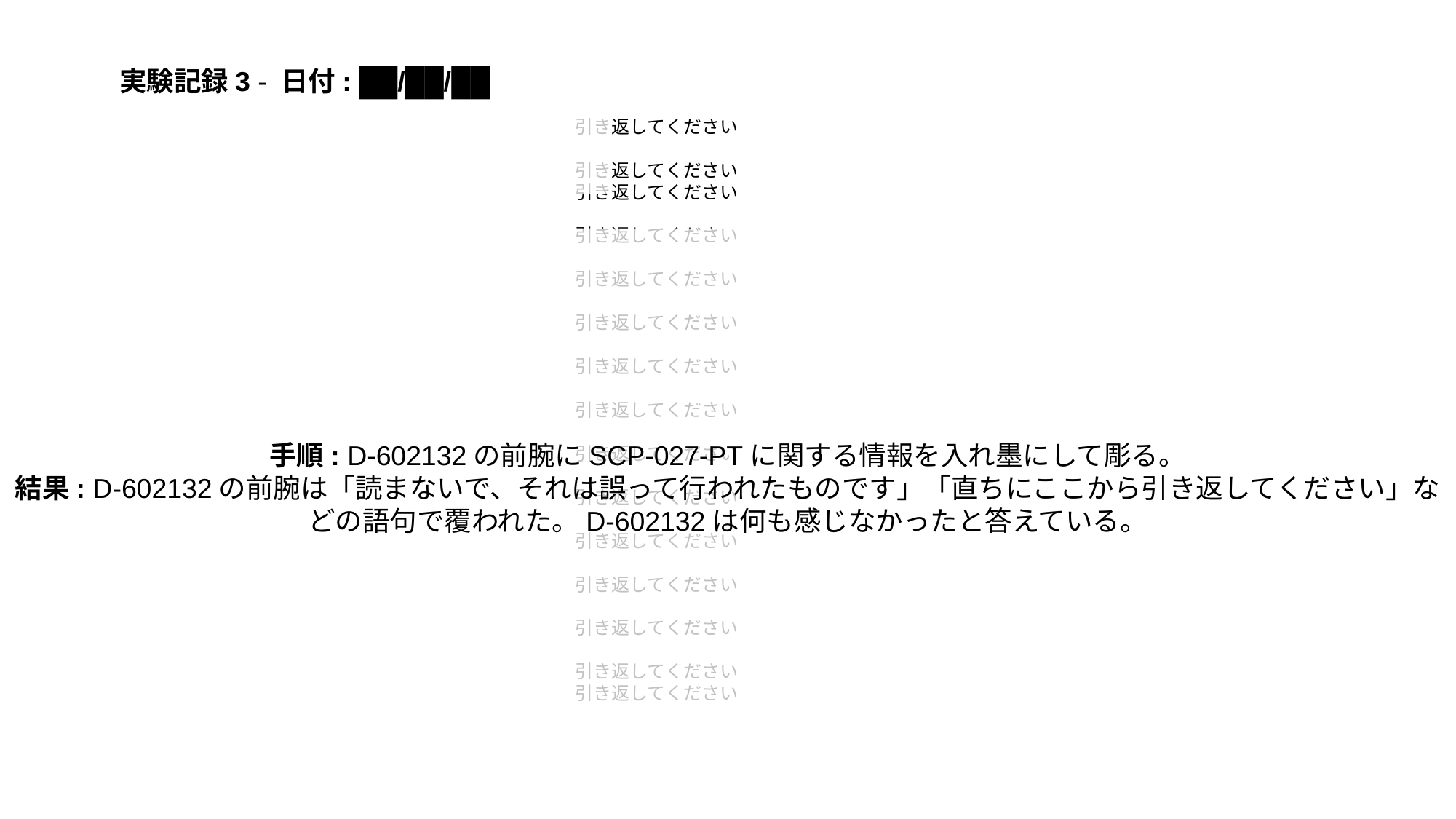

実験記録3 - 日付: ██/██/██
引き返してください

引き返してください
引き返してください

引き返してください

引き返してください

引き返してください

引き返してください

引き返してください

引き返してください

引き返してください

引き返してください

引き返してください

引き返してください

引き返してください
引き返してください
手順: D-602132の前腕にSCP-027-PTに関する情報を入れ墨にして彫る。
結果: D-602132の前腕は「読まないで、それは誤って行われたものです」「直ちにここから引き返してください」などの語句で覆われた。D-602132は何も感じなかったと答えている。